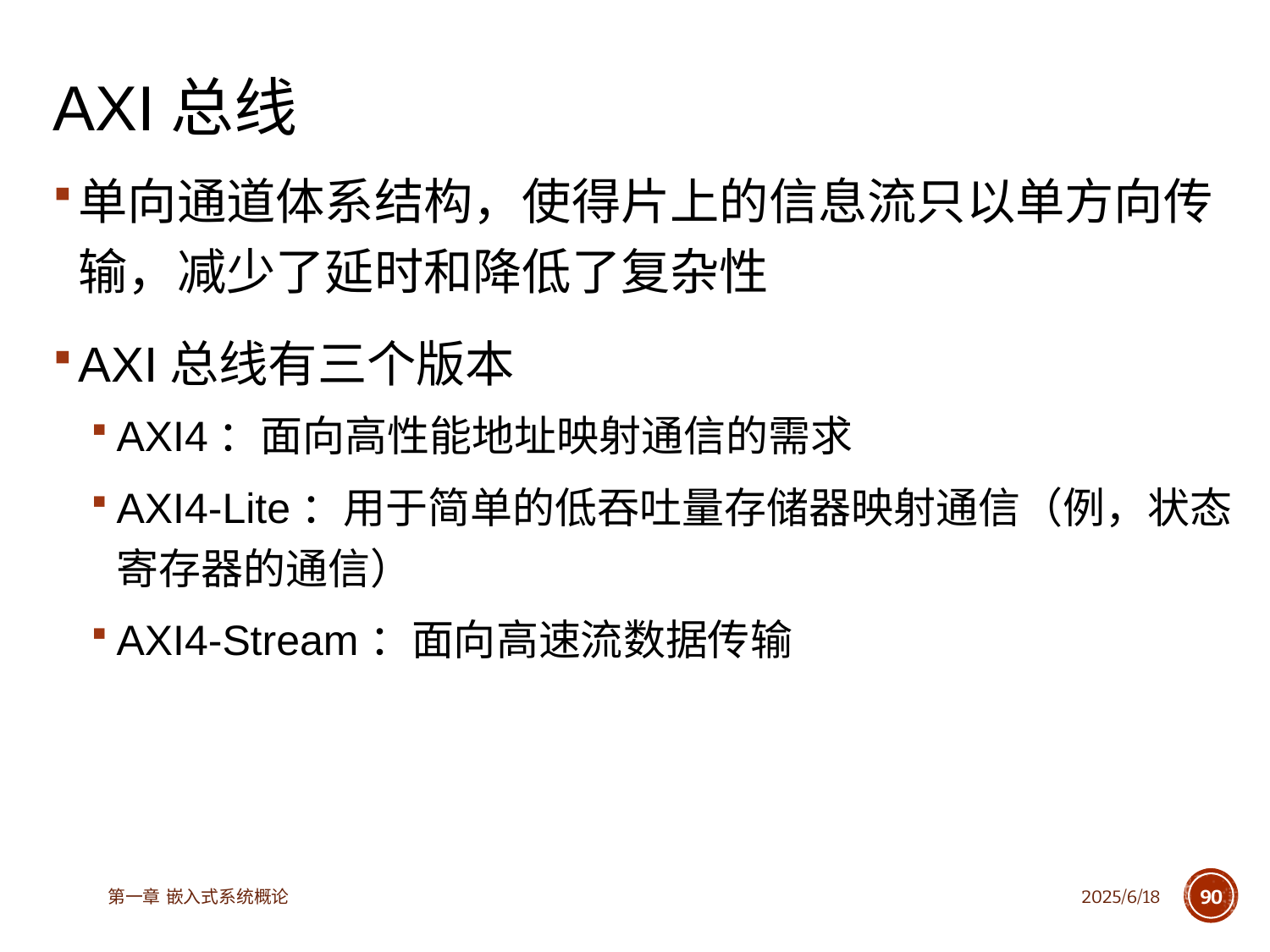

# AXI总线
单向通道体系结构，使得片上的信息流只以单方向传输，减少了延时和降低了复杂性
AXI总线有三个版本
AXI4：面向高性能地址映射通信的需求
AXI4-Lite：用于简单的低吞吐量存储器映射通信（例，状态寄存器的通信）
AXI4-Stream：面向高速流数据传输
第一章 嵌入式系统概论
2025/6/18
90